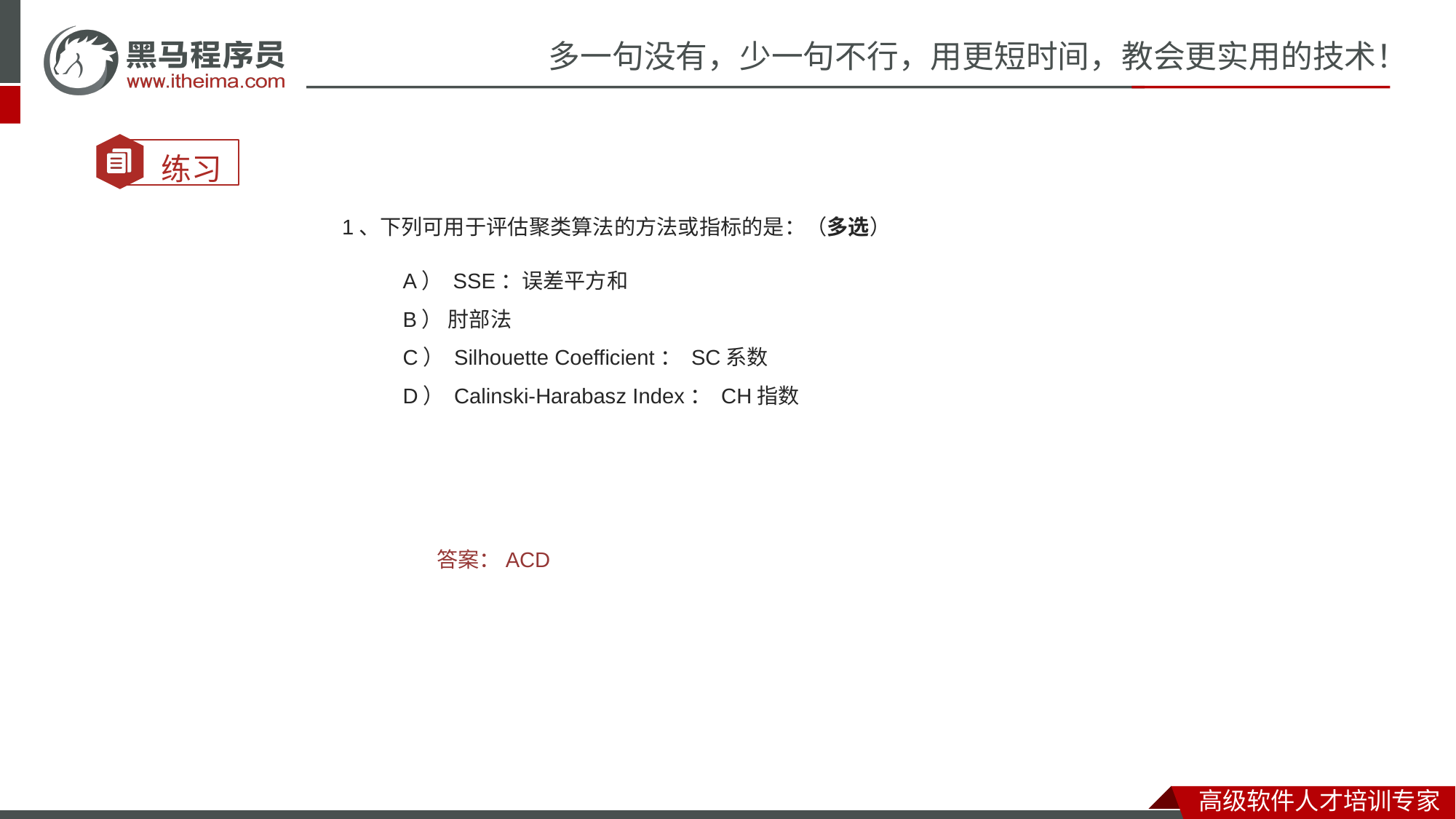

1、下列可用于评估聚类算法的方法或指标的是：（多选）
A） SSE：误差平方和
B） 肘部法
C） Silhouette Coefficient： SC系数
D） Calinski-Harabasz Index： CH指数
答案：ACD